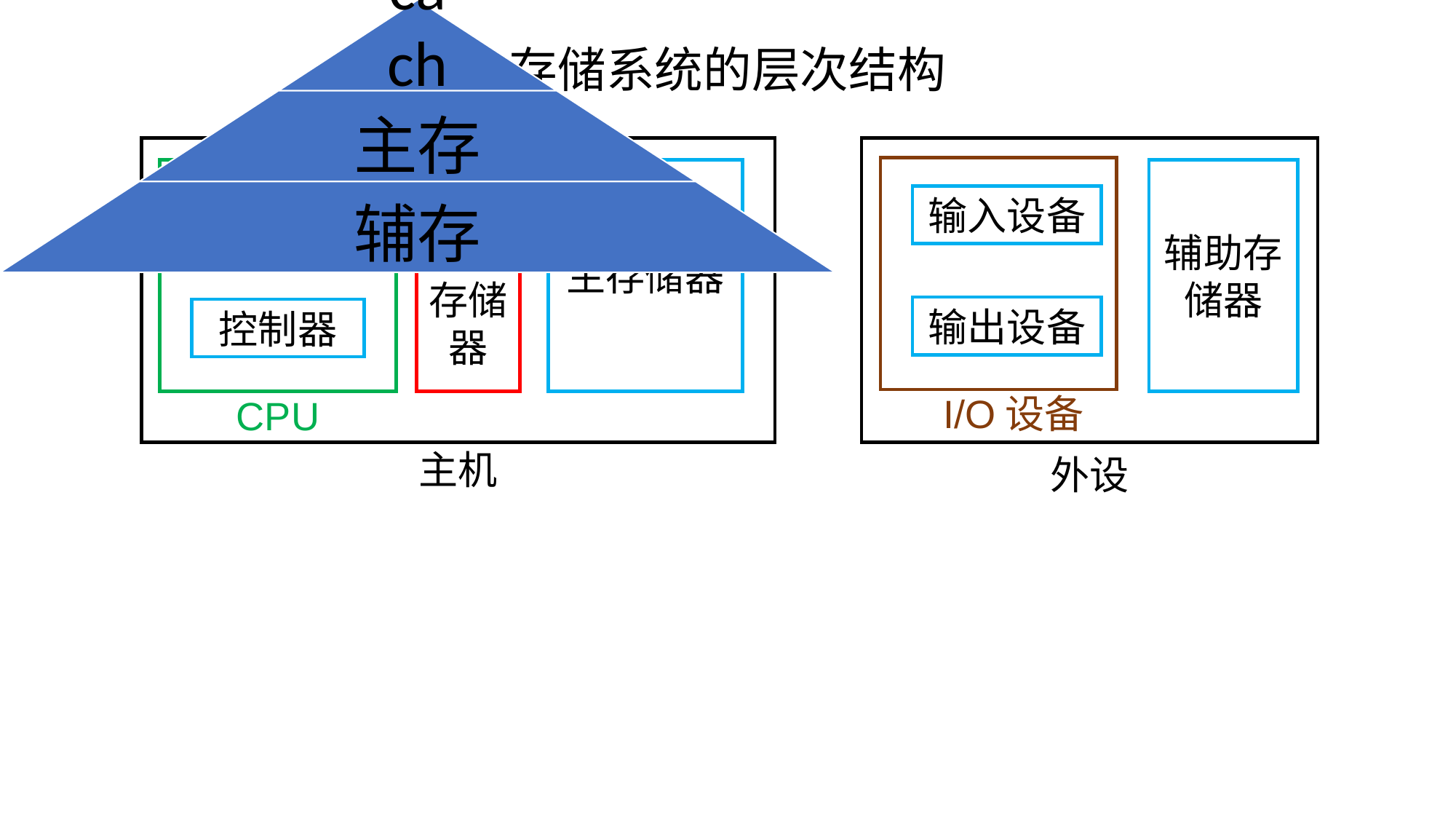

存储系统的层次结构

辅助存储器

主存储器
高速缓冲存储器
输入设备
运算器
输出设备
控制器
I/O设备
CPU
主机
外设
cache
主存
辅存